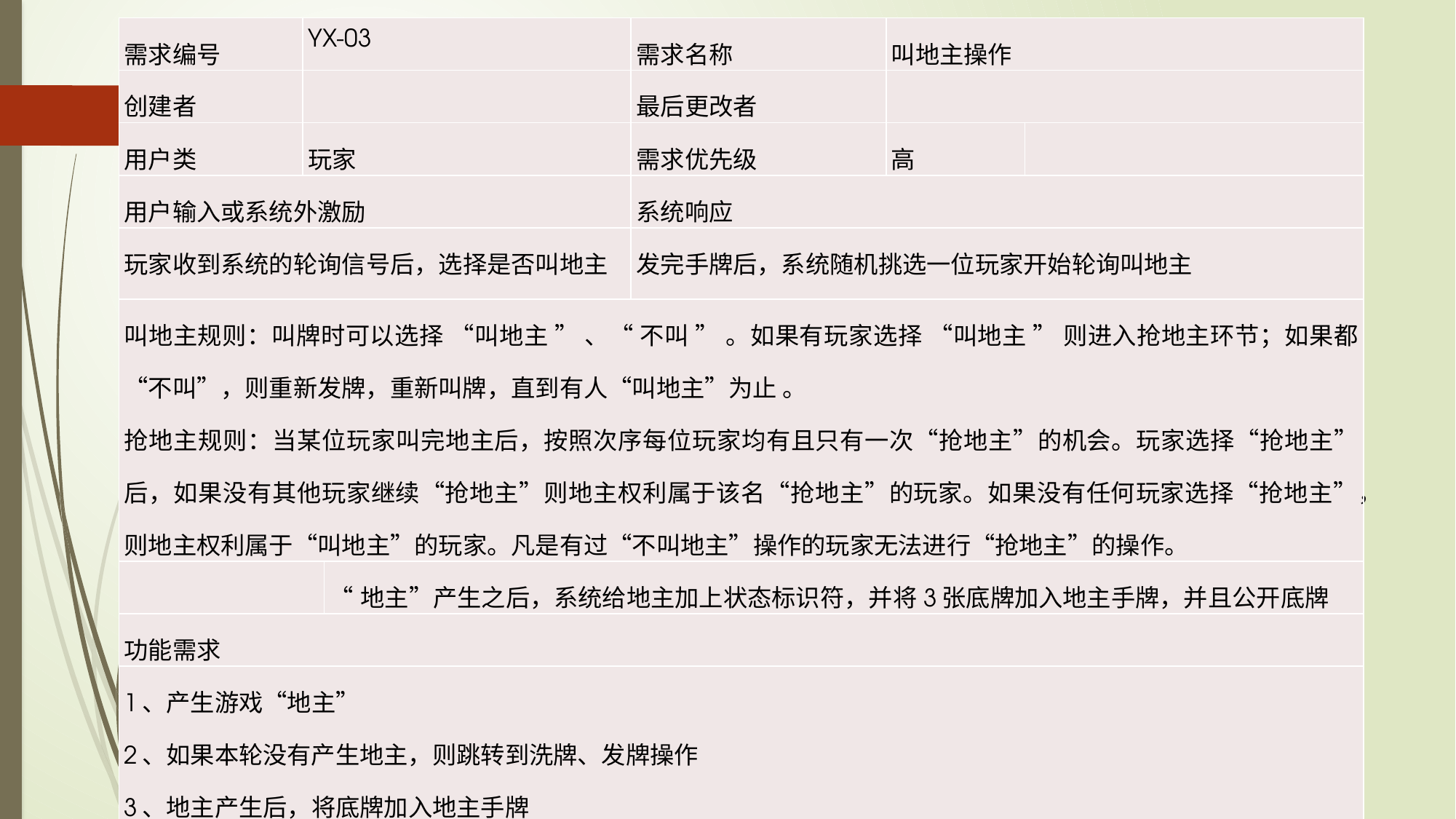

| 需求编号 | YX-03 |  | 需求名称 | 叫地主操作 |  |
| --- | --- | --- | --- | --- | --- |
| 创建者 |  |  | 最后更改者 |  |  |
| 用户类 | 玩家 |  | 需求优先级 | 高 |  |
| 用户输入或系统外激励 |  |  | 系统响应 |  |  |
| 玩家收到系统的轮询信号后，选择是否叫地主 |  |  | 发完手牌后，系统随机挑选一位玩家开始轮询叫地主 |  |  |
| 叫地主规则：叫牌时可以选择 “叫地主 ” 、“ 不叫 ” 。如果有玩家选择 “叫地主 ” 则进入抢地主环节；如果都“不叫”，则重新发牌，重新叫牌，直到有人“叫地主”为止 。 抢地主规则：当某位玩家叫完地主后，按照次序每位玩家均有且只有一次“抢地主”的机会。玩家选择“抢地主”后，如果没有其他玩家继续“抢地主”则地主权利属于该名“抢地主”的玩家。如果没有任何玩家选择“抢地主”，则地主权利属于“叫地主”的玩家。凡是有过“不叫地主”操作的玩家无法进行“抢地主”的操作。 |  |  |  |  |  |
|  |  | “地主”产生之后，系统给地主加上状态标识符，并将3张底牌加入地主手牌，并且公开底牌 |  |  |  |
| 功能需求 |  |  |  |  |  |
| 1、产生游戏“地主” 2、如果本轮没有产生地主，则跳转到洗牌、发牌操作 3、地主产生后，将底牌加入地主手牌 |  |  |  |  |  |
| 例外以及相应处理 |  |  |  |  |  |
| 无人叫地主，则重新洗牌发牌 |  |  |  |  |  |